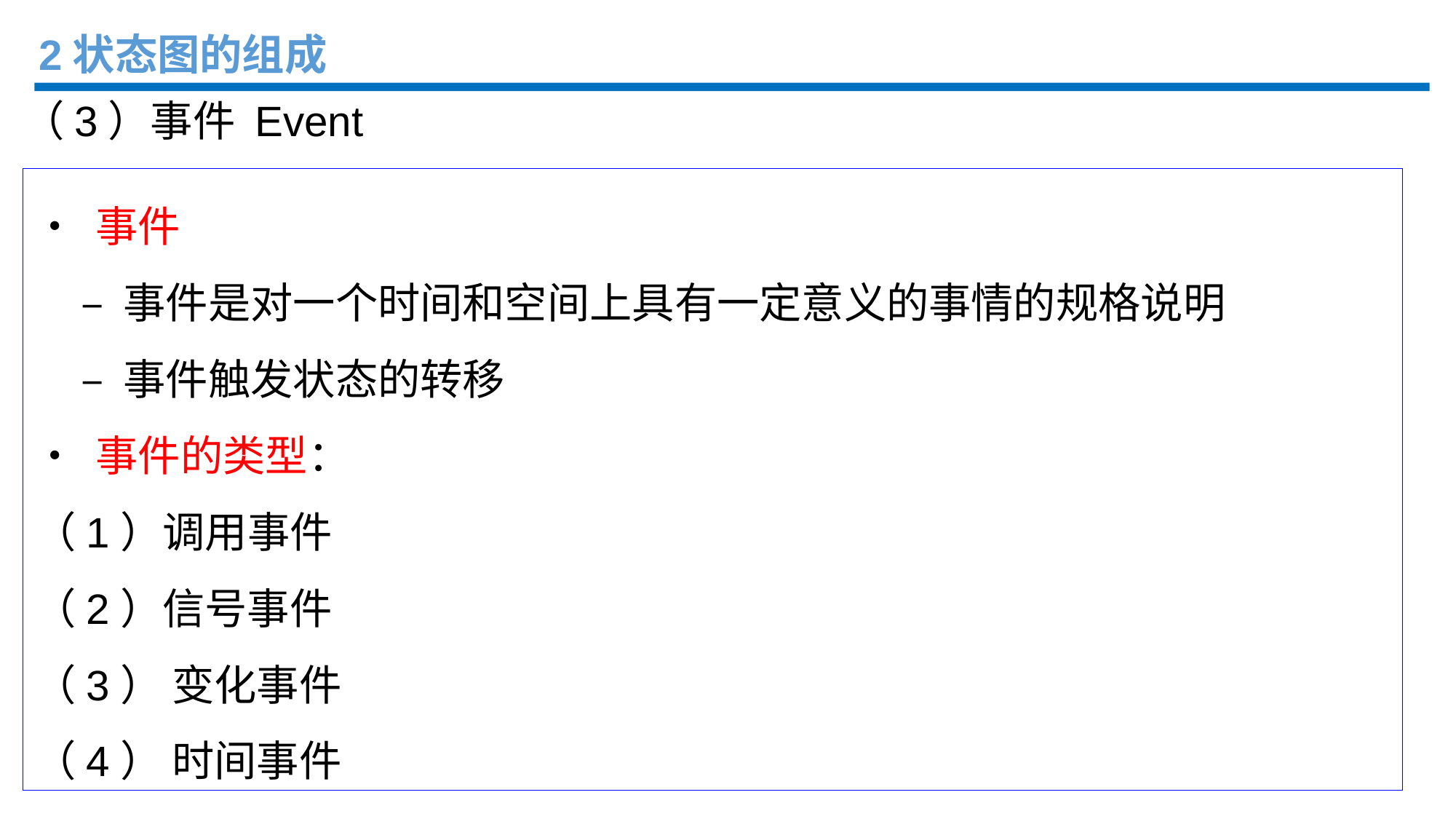

2状态图的组成
（3）事件 Event
• 事件
     – 事件是对一个时间和空间上具有一定意义的事情的规格说明
     – 事件触发状态的转移
• 事件的类型：
（1）调用事件
（2）信号事件
（3） 变化事件
（4） 时间事件